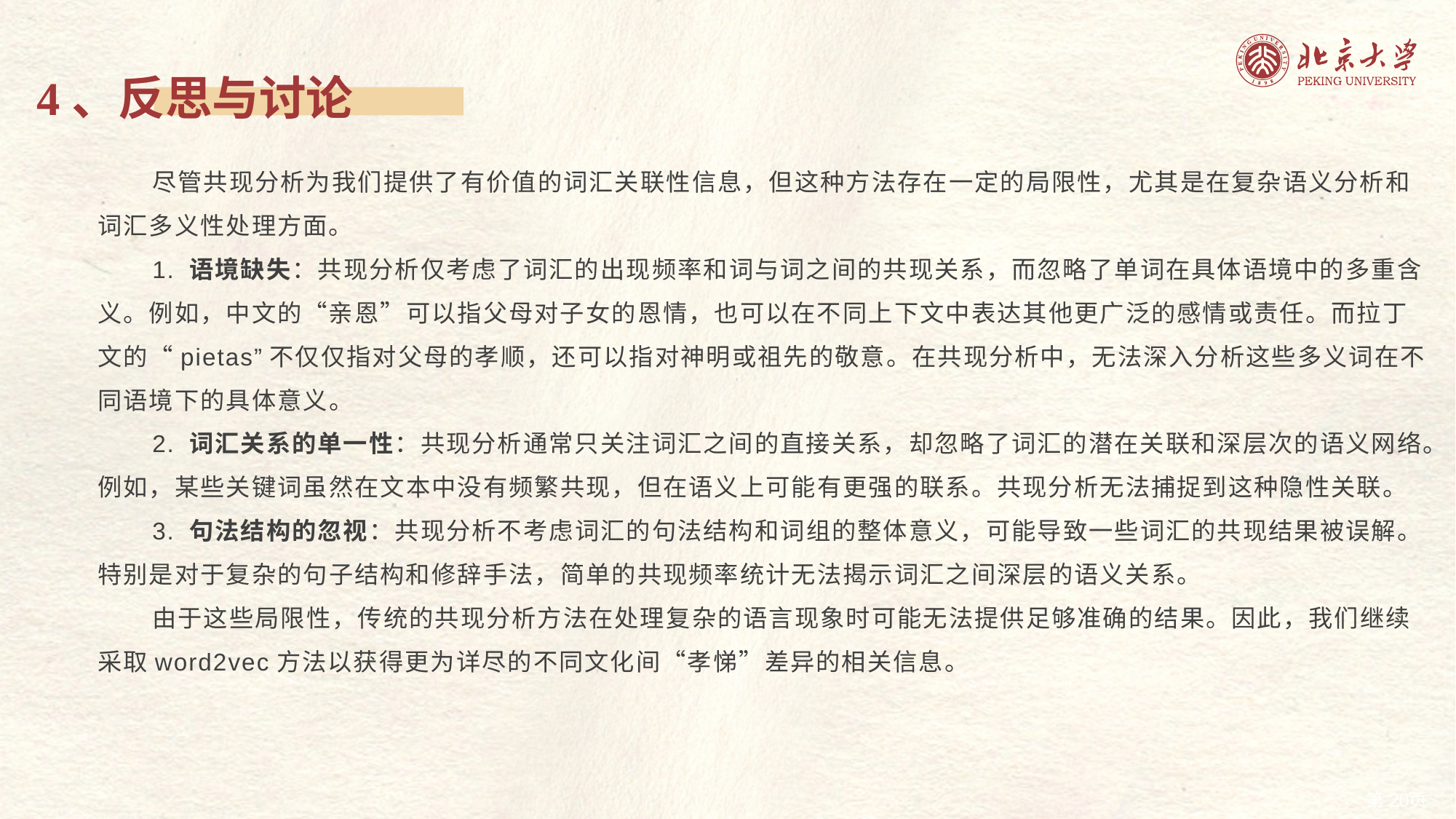

4、反思与讨论

尽管共现分析为我们提供了有价值的词汇关联性信息，但这种方法存在一定的局限性，尤其是在复杂语义分析和词汇多义性处理方面。
1. 语境缺失：共现分析仅考虑了词汇的出现频率和词与词之间的共现关系，而忽略了单词在具体语境中的多重含义。例如，中文的“亲恩”可以指父母对子女的恩情，也可以在不同上下文中表达其他更广泛的感情或责任。而拉丁文的“pietas”不仅仅指对父母的孝顺，还可以指对神明或祖先的敬意。在共现分析中，无法深入分析这些多义词在不同语境下的具体意义。
2. 词汇关系的单一性：共现分析通常只关注词汇之间的直接关系，却忽略了词汇的潜在关联和深层次的语义网络。例如，某些关键词虽然在文本中没有频繁共现，但在语义上可能有更强的联系。共现分析无法捕捉到这种隐性关联。
3. 句法结构的忽视：共现分析不考虑词汇的句法结构和词组的整体意义，可能导致一些词汇的共现结果被误解。特别是对于复杂的句子结构和修辞手法，简单的共现频率统计无法揭示词汇之间深层的语义关系。
由于这些局限性，传统的共现分析方法在处理复杂的语言现象时可能无法提供足够准确的结果。因此，我们继续采取word2vec方法以获得更为详尽的不同文化间“孝悌”差异的相关信息。
20